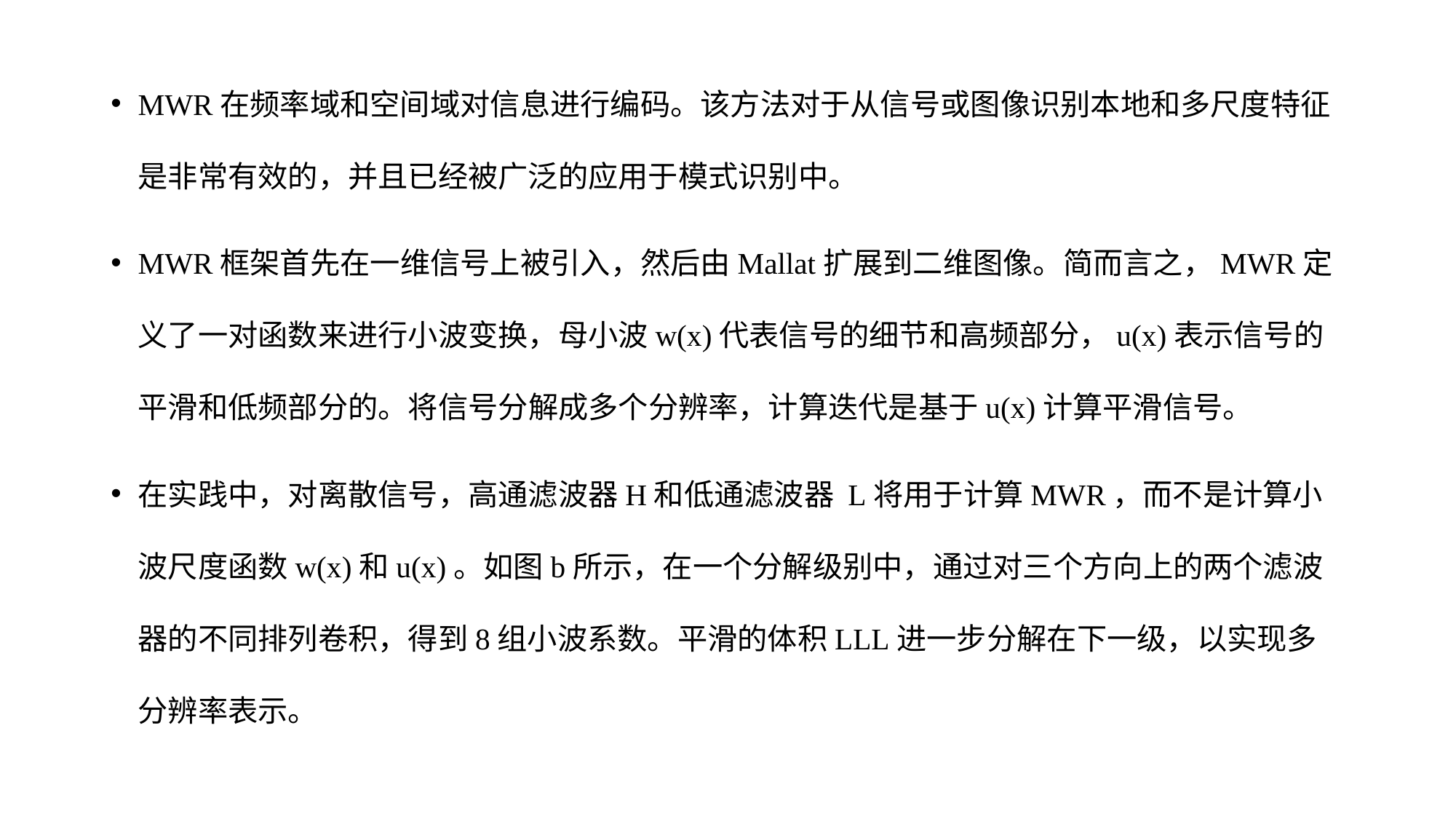

# MWR在频率域和空间域对信息进行编码。该方法对于从信号或图像识别本地和多尺度特征是非常有效的，并且已经被广泛的应用于模式识别中。
MWR框架首先在一维信号上被引入，然后由Mallat扩展到二维图像。简而言之，MWR定义了一对函数来进行小波变换，母小波w(x)代表信号的细节和高频部分，u(x)表示信号的平滑和低频部分的。将信号分解成多个分辨率，计算迭代是基于u(x)计算平滑信号。
在实践中，对离散信号，高通滤波器H和低通滤波器 L将用于计算MWR，而不是计算小波尺度函数w(x)和u(x)。如图b所示，在一个分解级别中，通过对三个方向上的两个滤波器的不同排列卷积，得到8组小波系数。平滑的体积LLL进一步分解在下一级，以实现多分辨率表示。